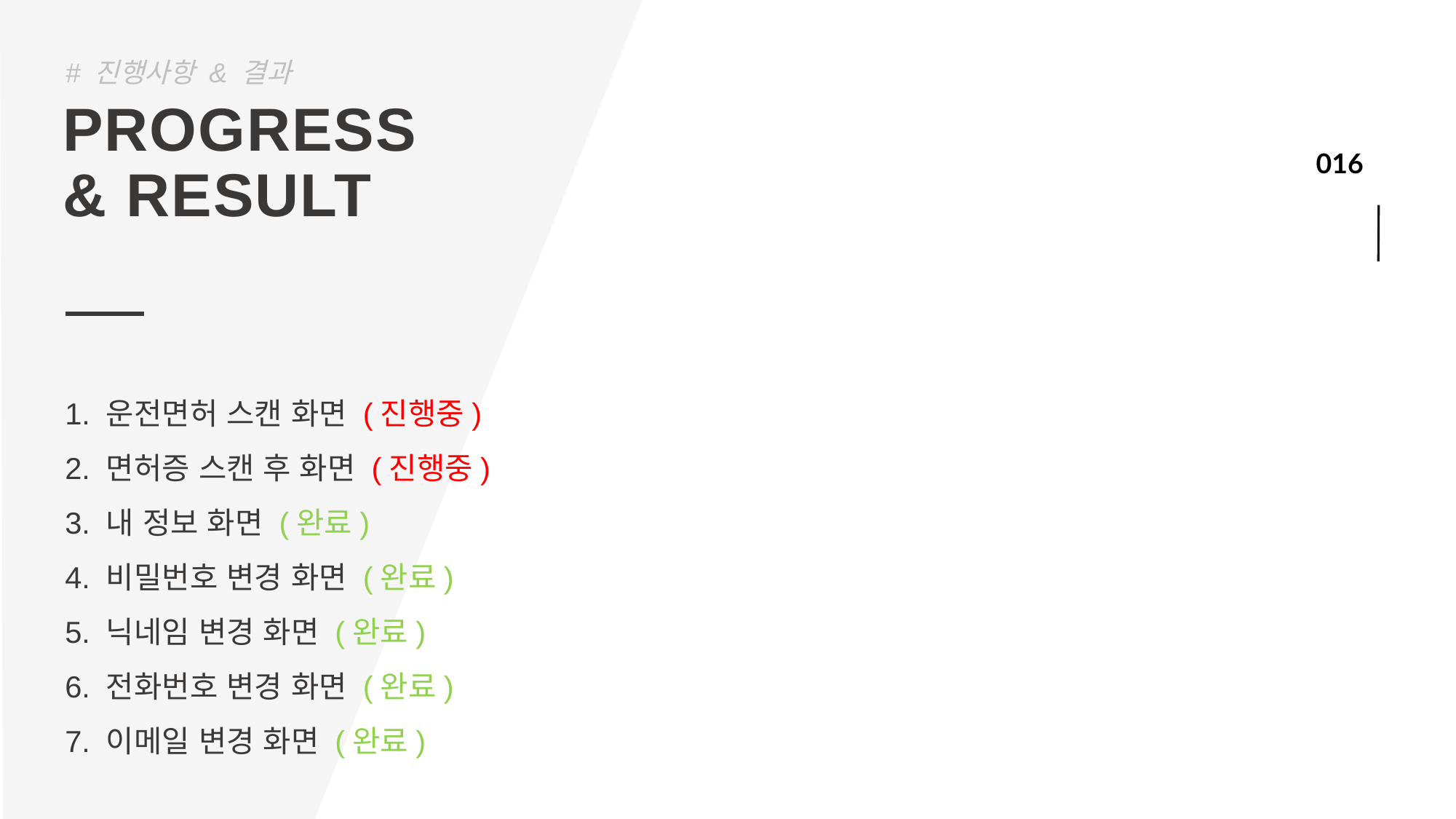

# 진행사항 & 결과
PROGRESS
& RESULT
운전면허 스캔 화면 (진행중)
면허증 스캔 후 화면 (진행중)
내 정보 화면 (완료)
비밀번호 변경 화면 (완료)
닉네임 변경 화면 (완료)
전화번호 변경 화면 (완료)
이메일 변경 화면 (완료)